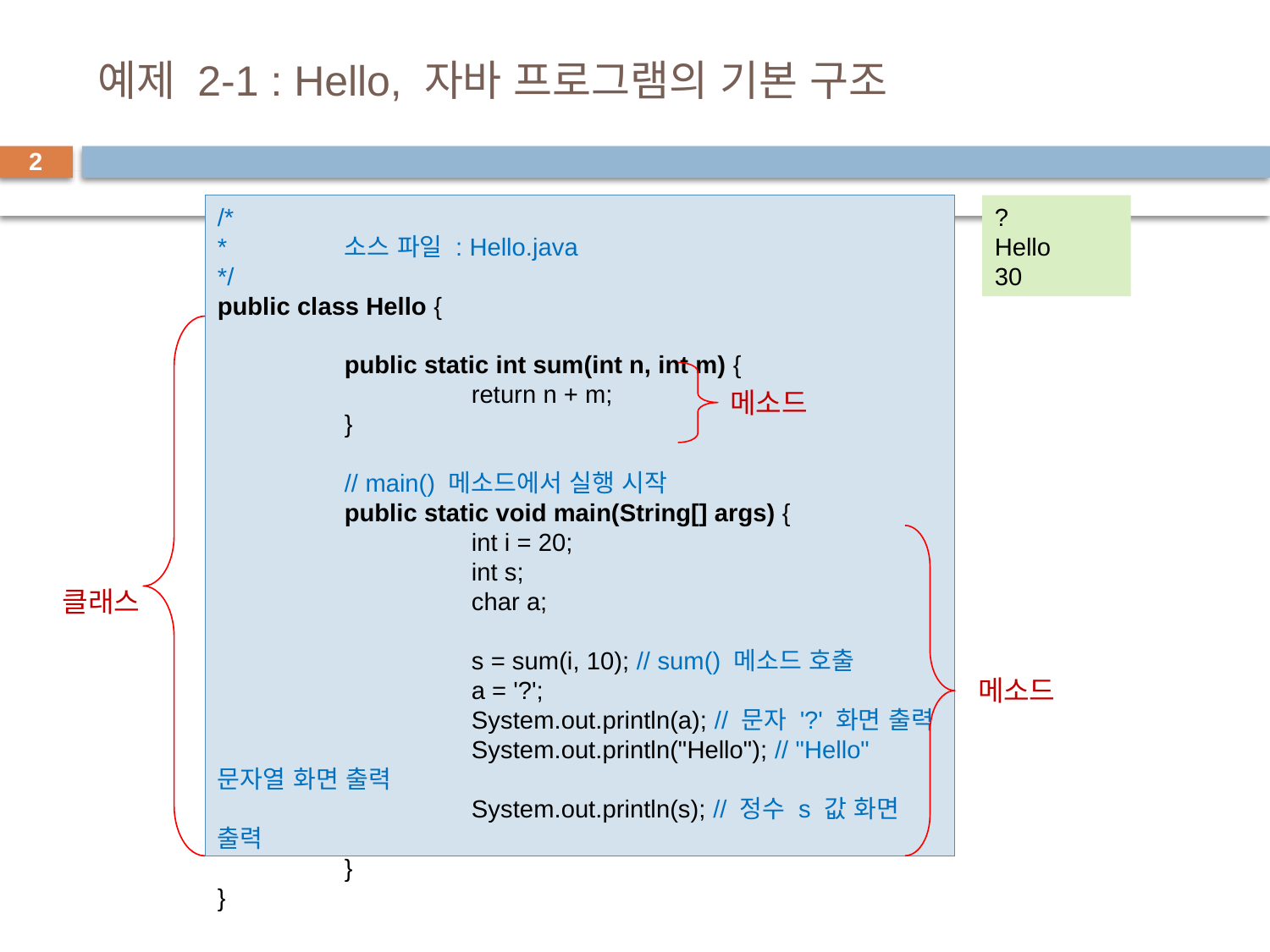

# 예제 2-1 : Hello, 자바 프로그램의 기본 구조
2
/*
*	소스 파일 : Hello.java
*/
public class Hello {

	public static int sum(int n, int m) {
		return n + m;
	}

	// main() 메소드에서 실행 시작
	public static void main(String[] args) {
		int i = 20;
		int s;
		char a;

		s = sum(i, 10); // sum() 메소드 호출
		a = '?';
		System.out.println(a); // 문자 '?' 화면 출력
		System.out.println("Hello"); // "Hello" 문자열 화면 출력
		System.out.println(s); // 정수 s 값 화면 출력
	}
}
?
Hello
30

메소드

클래스
메소드